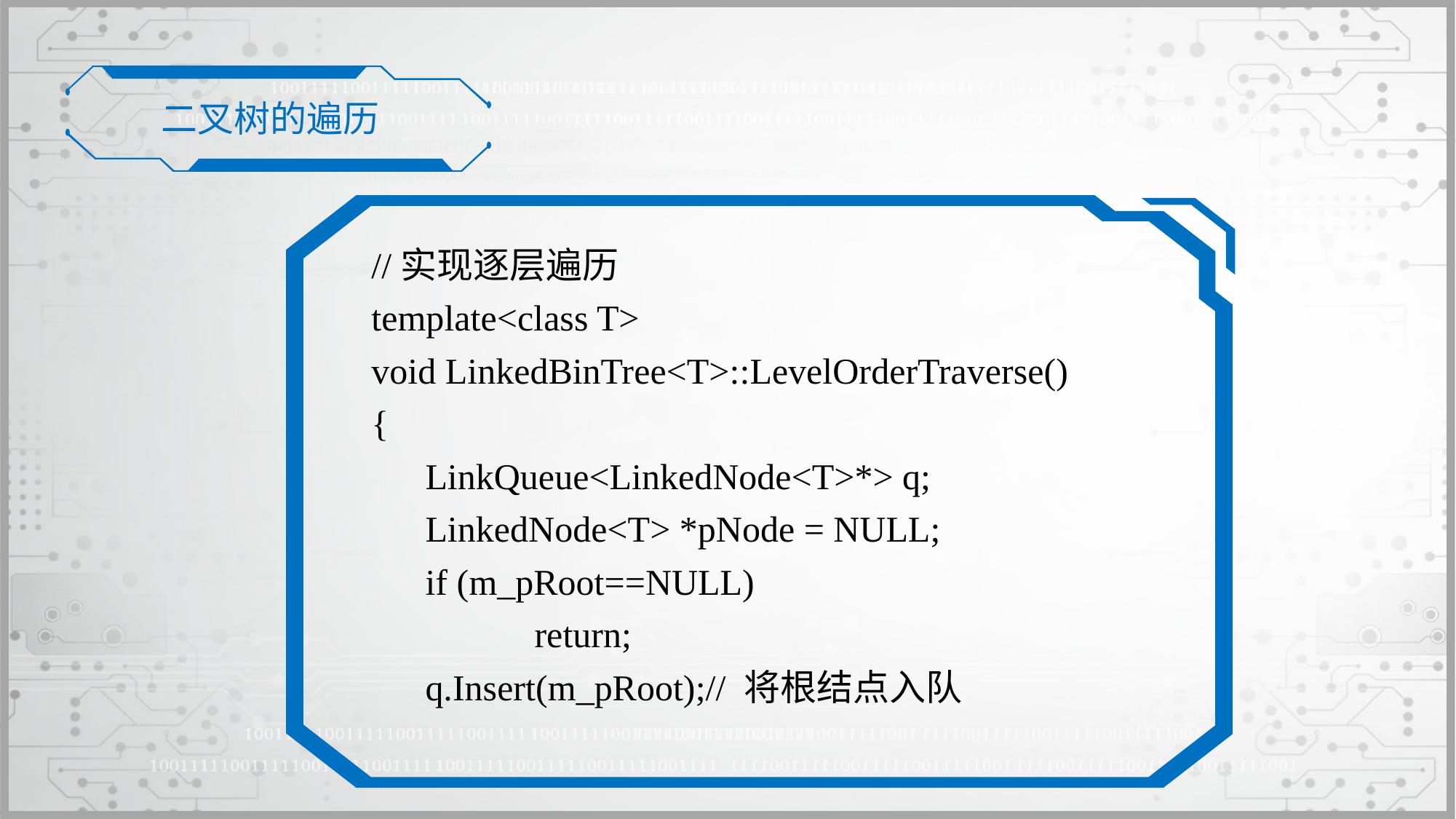

二叉树的遍历

//实现逐层遍历
template<class T>
void LinkedBinTree<T>::LevelOrderTraverse()
{
	LinkQueue<LinkedNode<T>*> q;
	LinkedNode<T> *pNode = NULL;
	if (m_pRoot==NULL)
		return;
	q.Insert(m_pRoot);// 将根结点入队